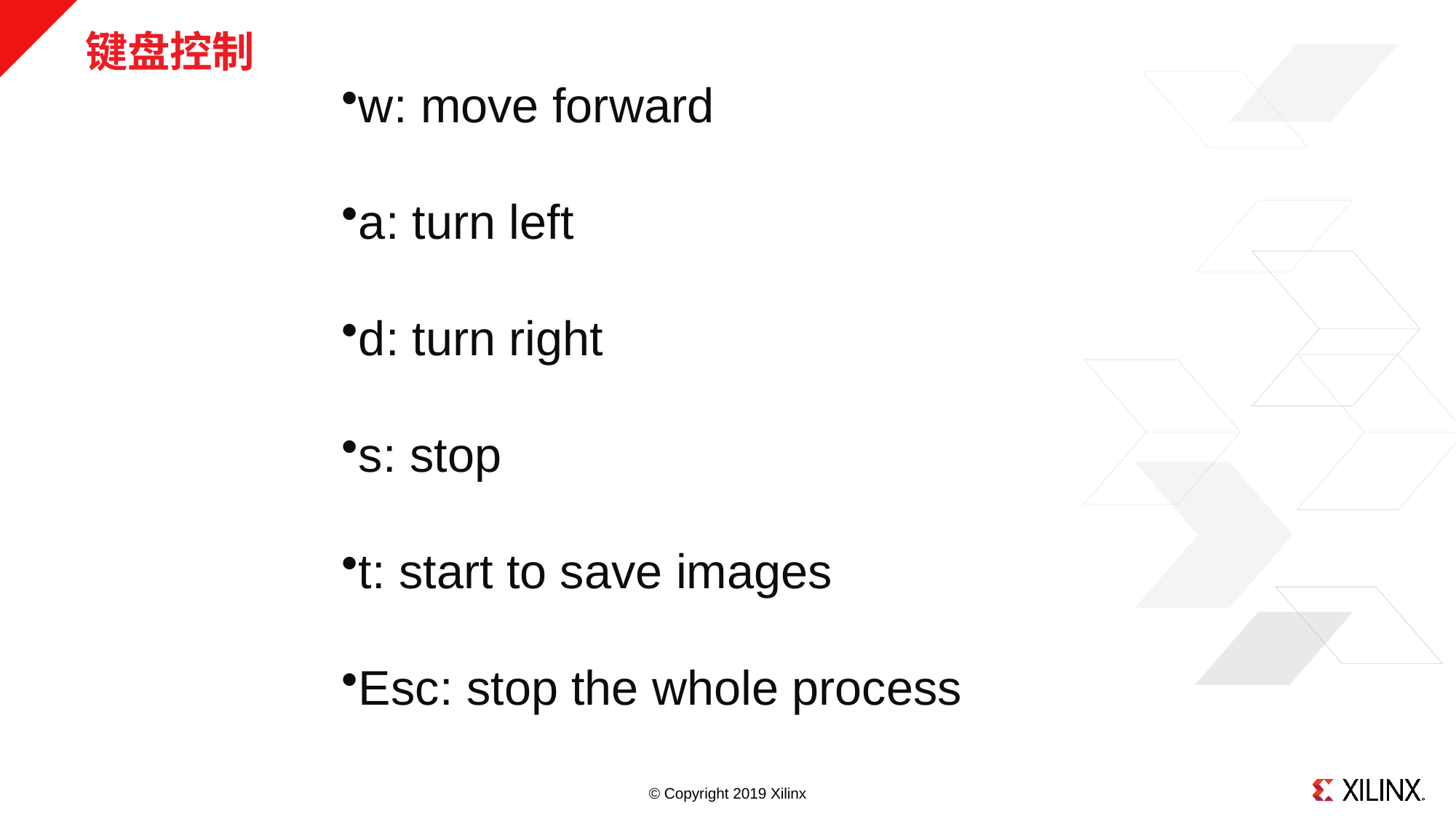

# 键盘控制
w: move forward

a: turn left

d: turn right

s: stop

t: start to save images

Esc: stop the whole process